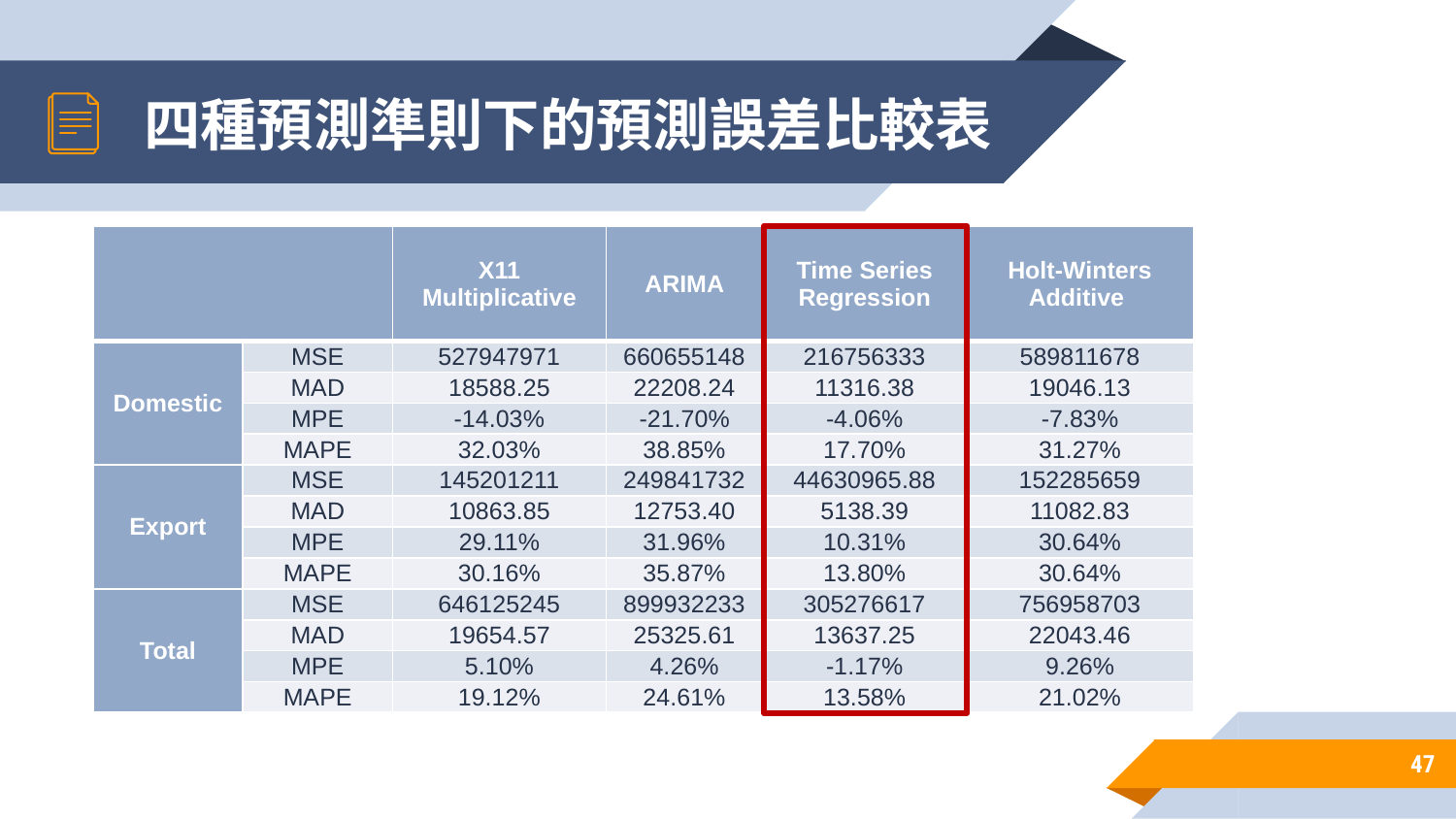

# 四種預測準則下的預測誤差比較表

|  |  | X11 Multiplicative | ARIMA | Time Series Regression | Holt-Winters Additive |
| --- | --- | --- | --- | --- | --- |
| Domestic | MSE | 527947971 | 660655148 | 216756333 | 589811678 |
|  | MAD | 18588.25 | 22208.24 | 11316.38 | 19046.13 |
|  | MPE | -14.03% | -21.70% | -4.06% | -7.83% |
|  | MAPE | 32.03% | 38.85% | 17.70% | 31.27% |
| Export | MSE | 145201211 | 249841732 | 44630965.88 | 152285659 |
|  | MAD | 10863.85 | 12753.40 | 5138.39 | 11082.83 |
|  | MPE | 29.11% | 31.96% | 10.31% | 30.64% |
|  | MAPE | 30.16% | 35.87% | 13.80% | 30.64% |
| Total | MSE | 646125245 | 899932233 | 305276617 | 756958703 |
|  | MAD | 19654.57 | 25325.61 | 13637.25 | 22043.46 |
|  | MPE | 5.10% | 4.26% | -1.17% | 9.26% |
|  | MAPE | 19.12% | 24.61% | 13.58% | 21.02% |

47